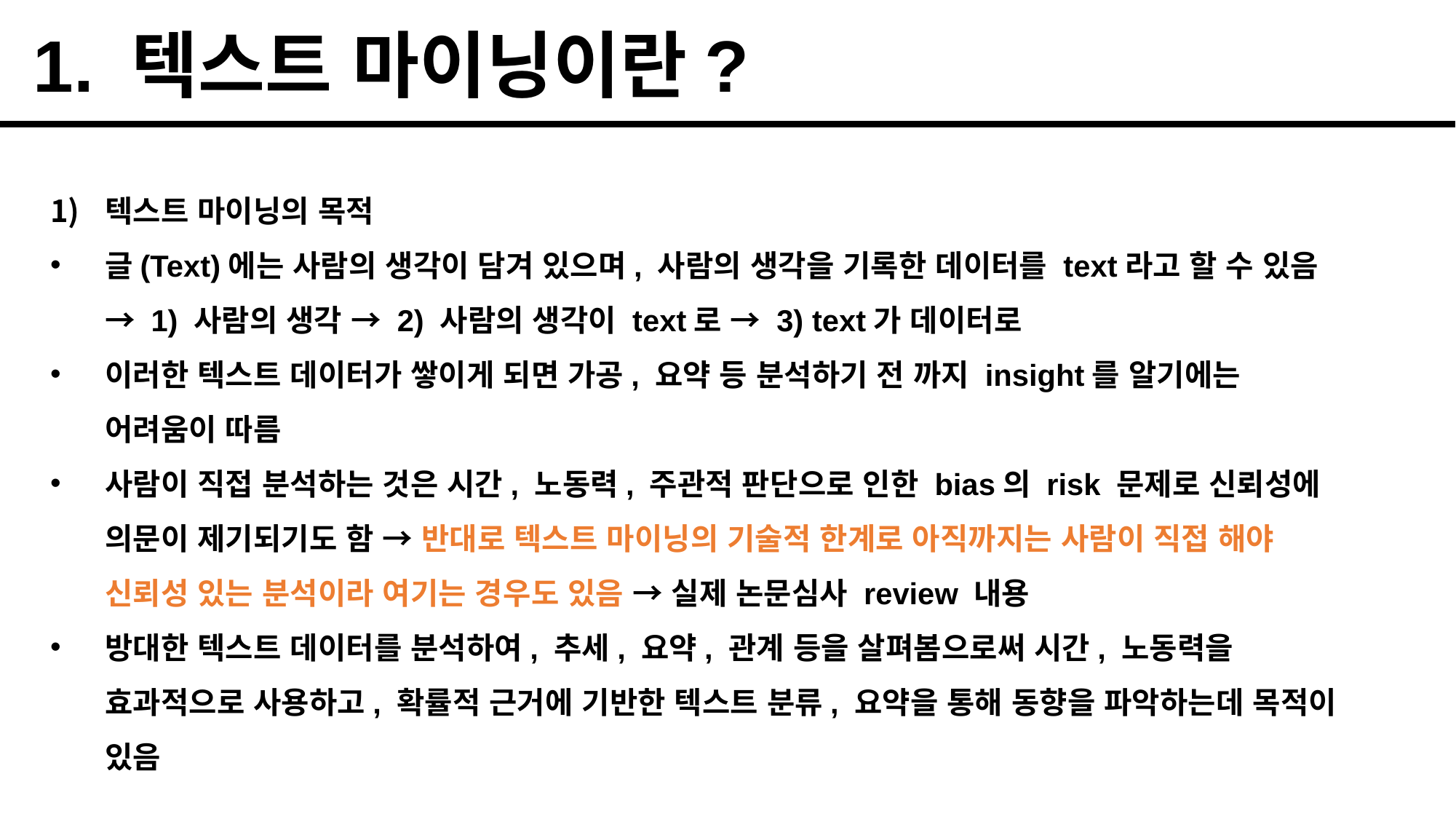

1. 텍스트 마이닝이란?
텍스트 마이닝의 목적
글(Text)에는 사람의 생각이 담겨 있으며, 사람의 생각을 기록한 데이터를 text라고 할 수 있음 → 1) 사람의 생각 → 2) 사람의 생각이 text로 → 3) text가 데이터로
이러한 텍스트 데이터가 쌓이게 되면 가공, 요약 등 분석하기 전 까지 insight를 알기에는 어려움이 따름
사람이 직접 분석하는 것은 시간, 노동력, 주관적 판단으로 인한 bias의 risk 문제로 신뢰성에 의문이 제기되기도 함 → 반대로 텍스트 마이닝의 기술적 한계로 아직까지는 사람이 직접 해야 신뢰성 있는 분석이라 여기는 경우도 있음 → 실제 논문심사 review 내용
방대한 텍스트 데이터를 분석하여, 추세, 요약, 관계 등을 살펴봄으로써 시간, 노동력을 효과적으로 사용하고, 확률적 근거에 기반한 텍스트 분류, 요약을 통해 동향을 파악하는데 목적이 있음